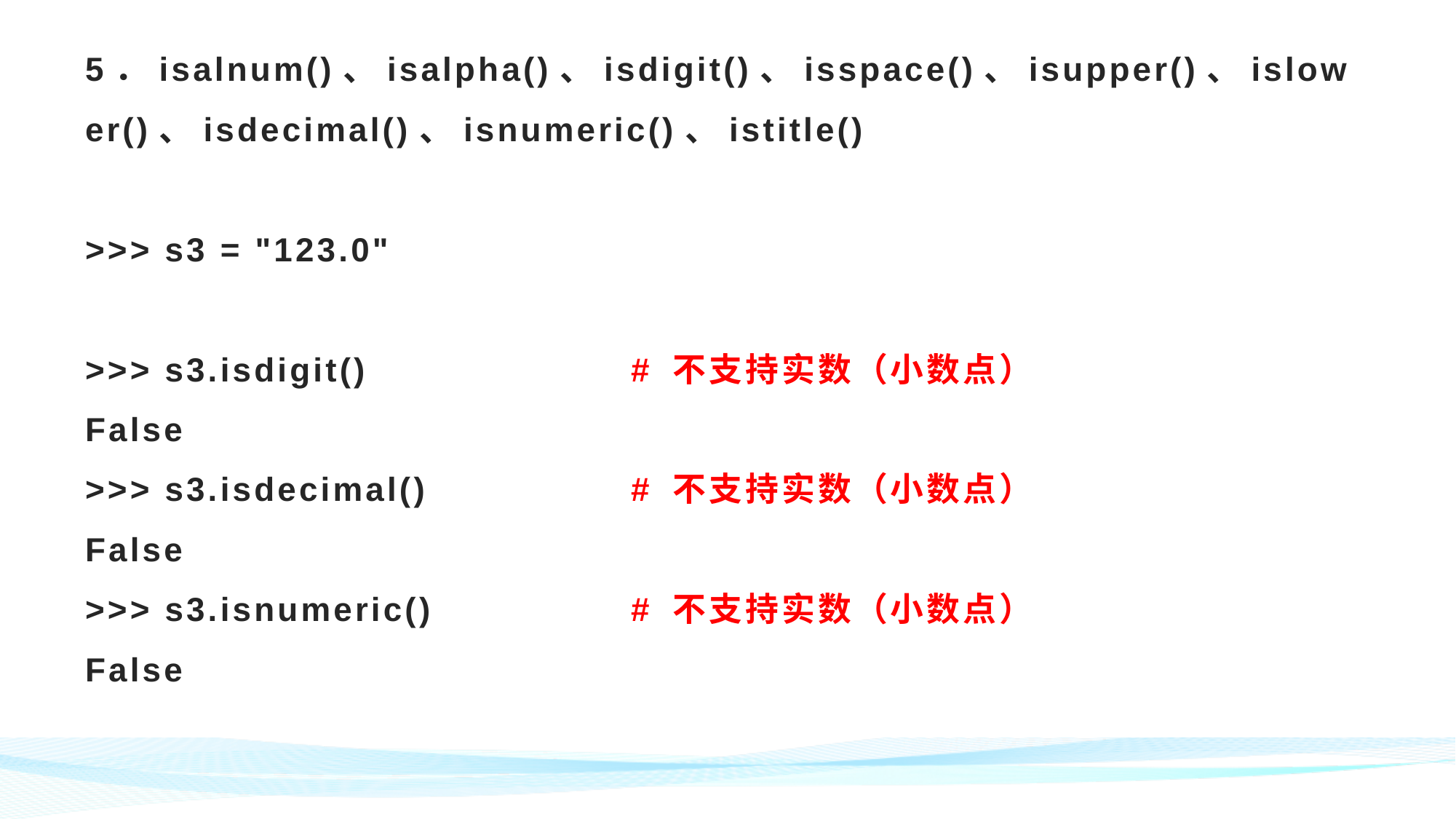

# 5．isalnum()、isalpha()、isdigit()、isspace()、isupper()、islower()、isdecimal()、isnumeric()、istitle() >>> s3 = "123.0" >>> s3.isdigit()			# 不支持实数（小数点） False >>> s3.isdecimal()		# 不支持实数（小数点） False >>> s3.isnumeric()		# 不支持实数（小数点） False